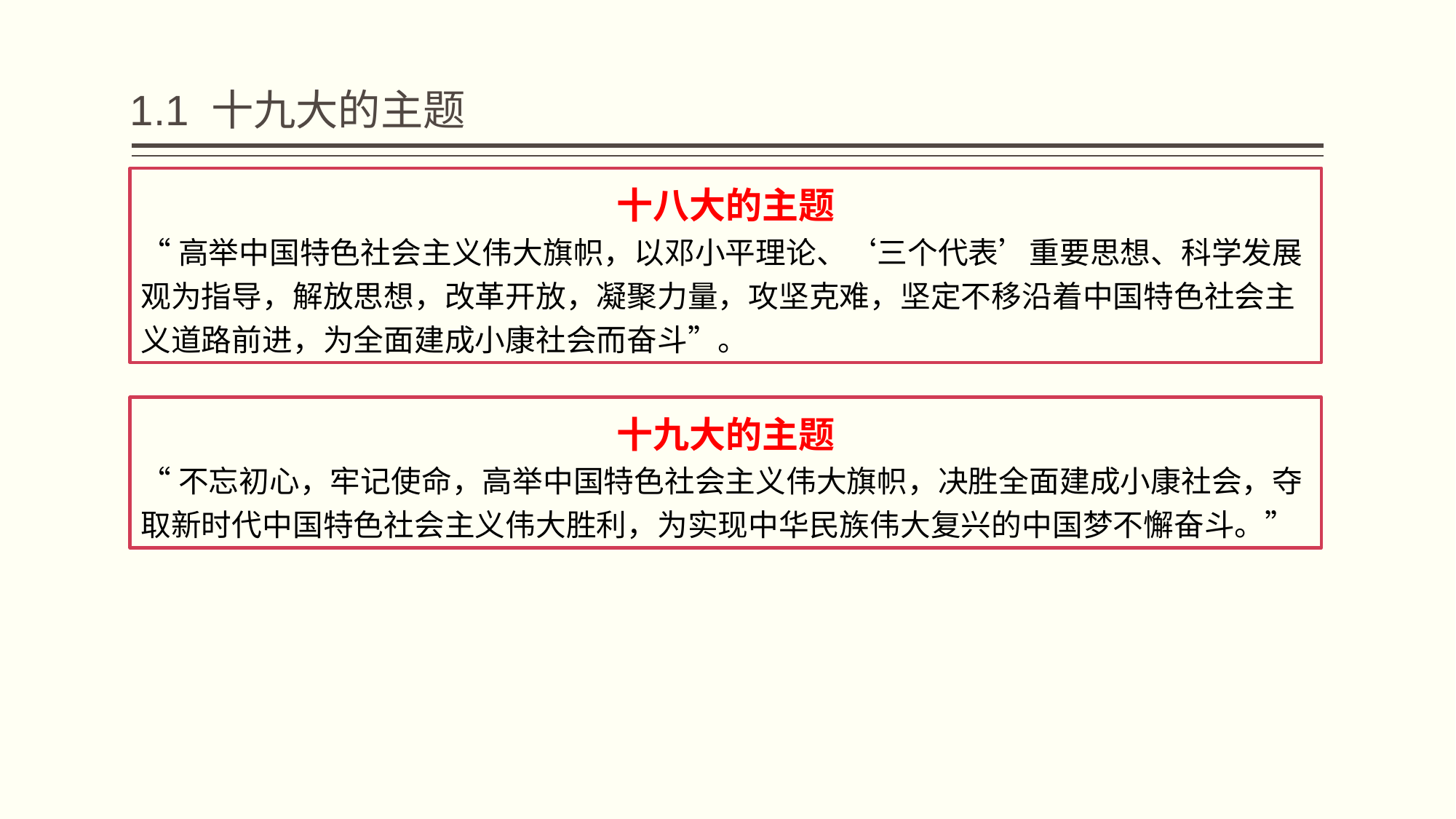

# 1.1 十九大的主题
十八大的主题
“高举中国特色社会主义伟大旗帜，以邓小平理论、‘三个代表’重要思想、科学发展观为指导，解放思想，改革开放，凝聚力量，攻坚克难，坚定不移沿着中国特色社会主义道路前进，为全面建成小康社会而奋斗”。
十九大的主题
“不忘初心，牢记使命，高举中国特色社会主义伟大旗帜，决胜全面建成小康社会，夺取新时代中国特色社会主义伟大胜利，为实现中华民族伟大复兴的中国梦不懈奋斗。”